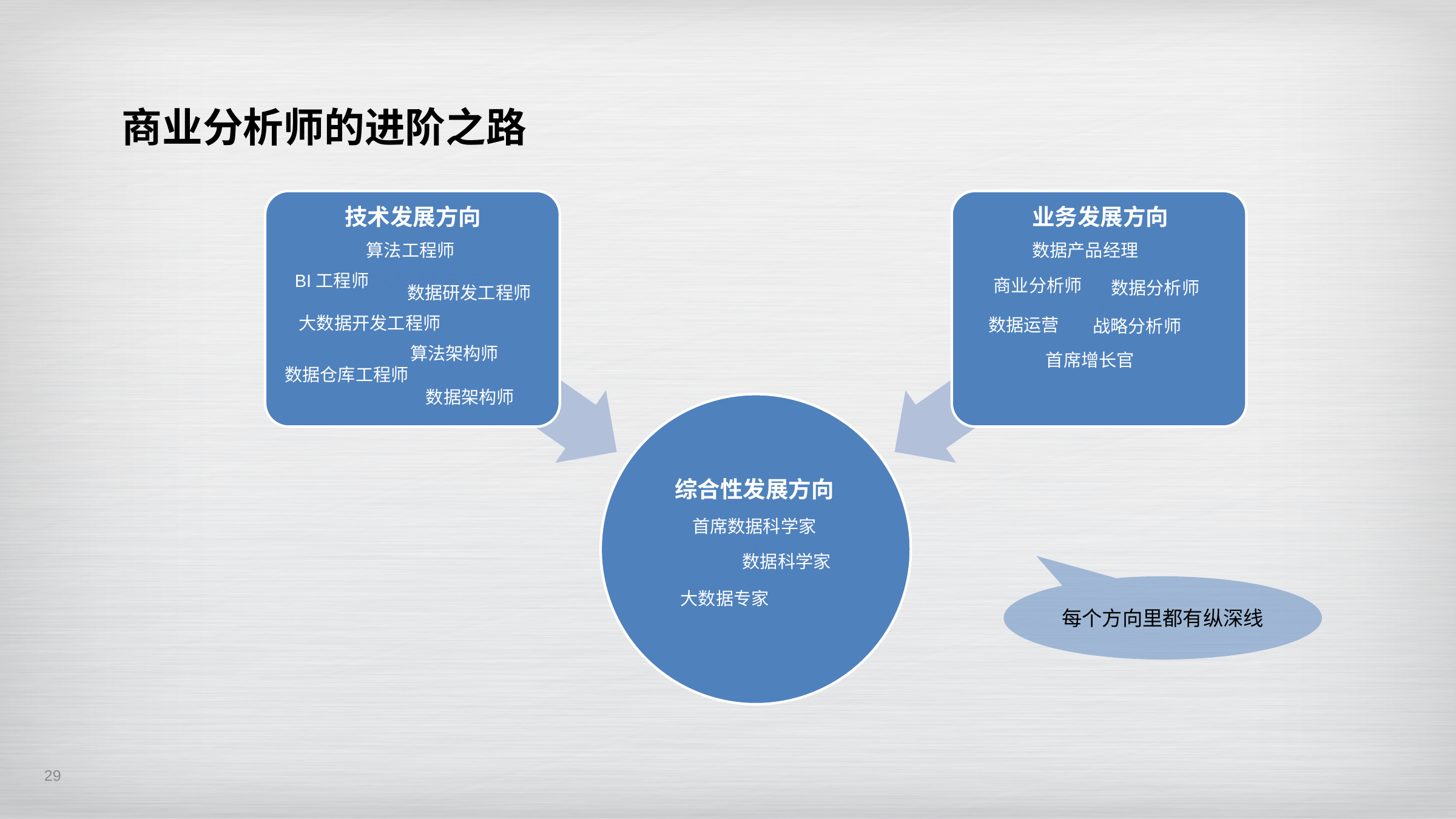

商业分析师的进阶之路
1
技术发展方向

1
技术发展方向
业务发展方向
算法工程师
数据产品经理
BI工程师
商业分析师
数据分析师
数据研发工程师
大数据开发工程师
数据运营
战略分析师
算法架构师
首席增长官
数据仓库工程师
数据架构师
综合性发展方向
首席数据科学家
数据科学家
每个方向里都有纵深线
大数据专家